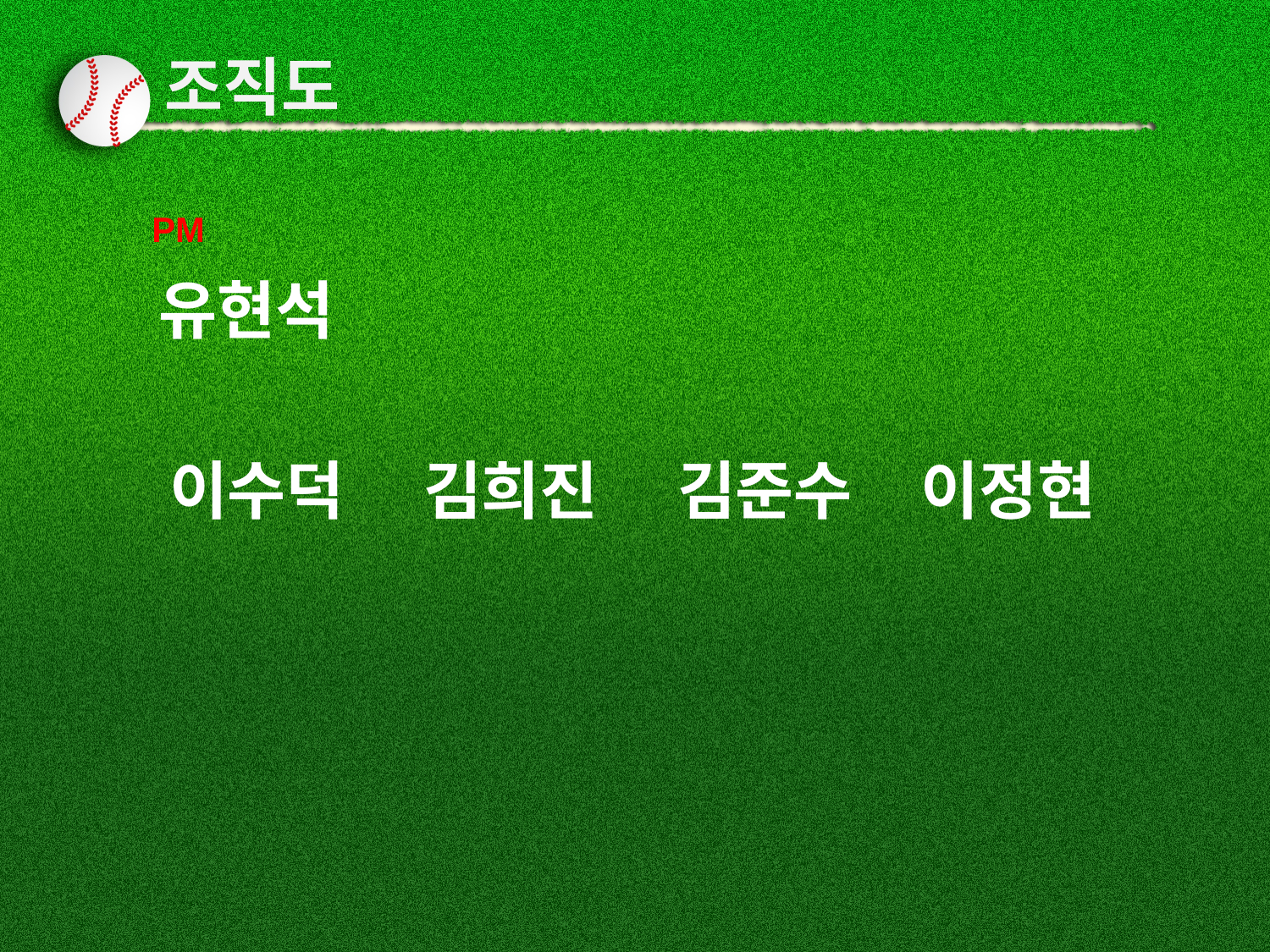

# 조직도
PM
유현석
이수덕
김희진
김준수
이정현